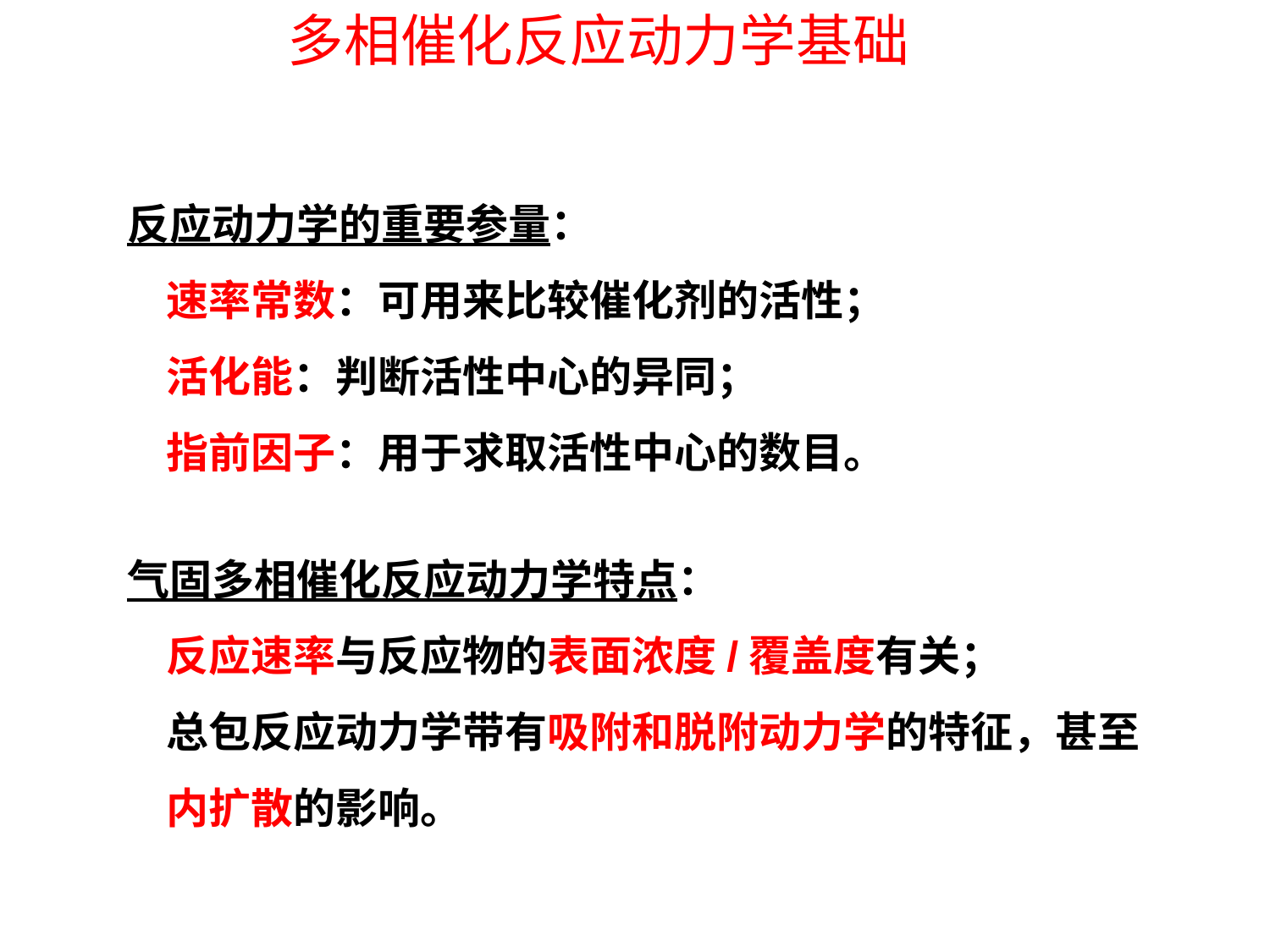

# 多相催化反应动力学基础
反应动力学的重要参量：
   速率常数：可用来比较催化剂的活性；
   活化能：判断活性中心的异同；
   指前因子：用于求取活性中心的数目。

气固多相催化反应动力学特点：
   反应速率与反应物的表面浓度/覆盖度有关；
   总包反应动力学带有吸附和脱附动力学的特征，甚至
   内扩散的影响。